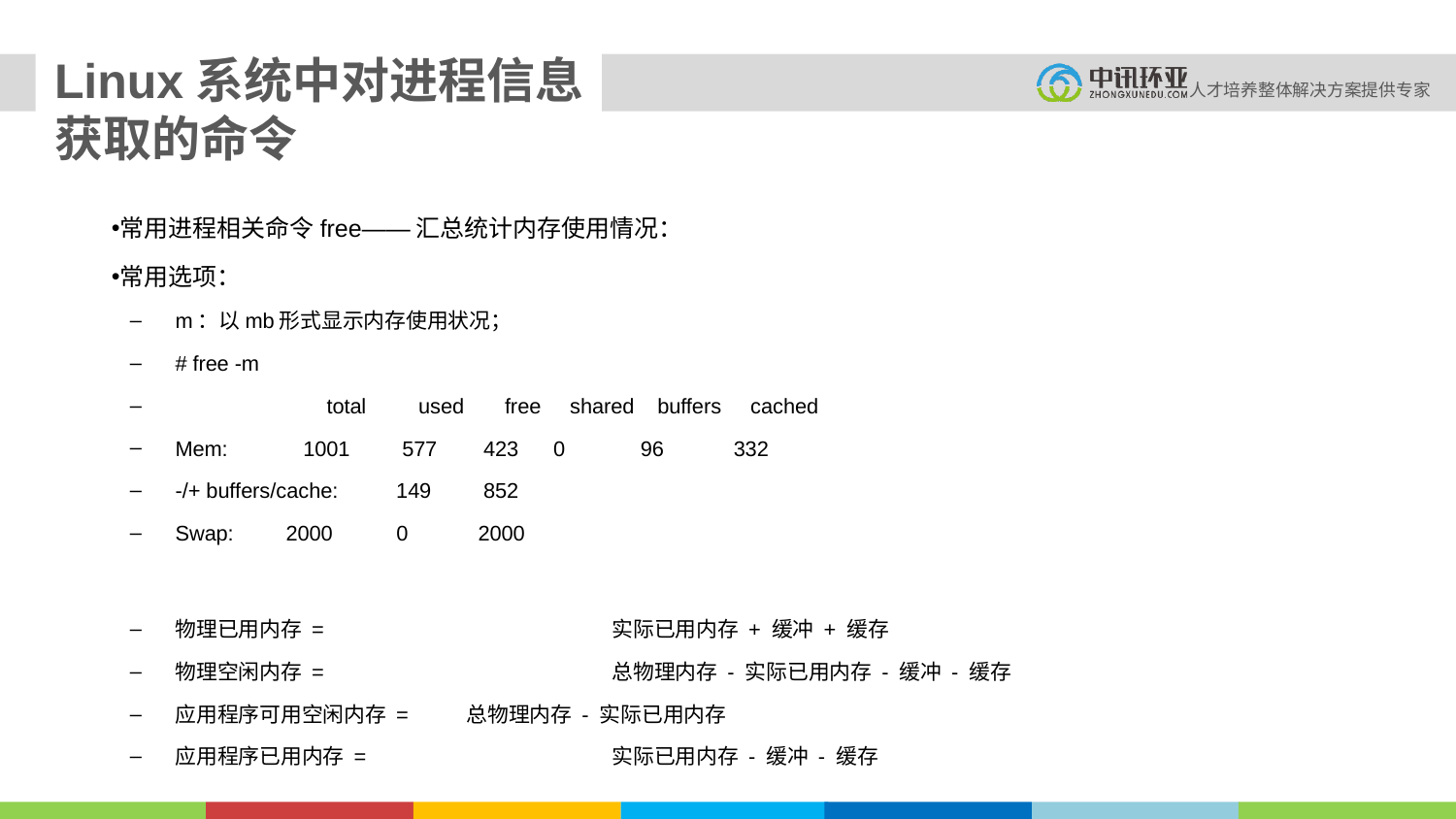

Linux系统中对进程信息获取的命令
常用进程相关命令free——汇总统计内存使用情况：
常用选项：
m：以mb形式显示内存使用状况；
# free -m
            	 total         used       free     shared    buffers     cached
Mem:             1001         577        423      0             96            332
-/+ buffers/cache:          149         852
Swap:         2000           0       	  2000

物理已用内存 = 		实际已用内存 + 缓冲 + 缓存
物理空闲内存 = 		总物理内存 - 实际已用内存 - 缓冲 - 缓存
应用程序可用空闲内存 = 	总物理内存 - 实际已用内存
应用程序已用内存 = 		实际已用内存 - 缓冲 - 缓存